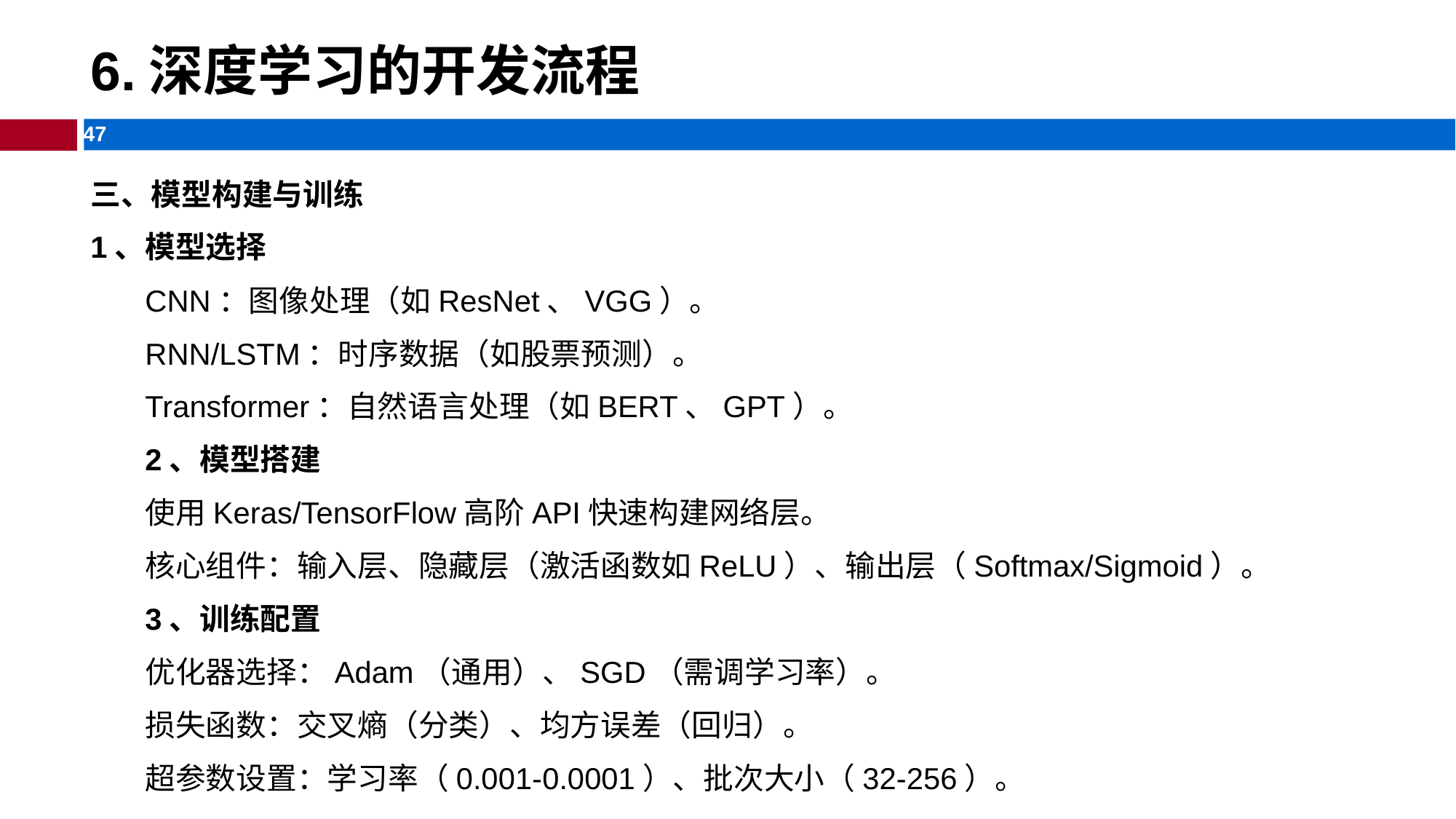

# 6.深度学习的开发流程
三、模型构建与训练
1、模型选择
​​CNN​​：图像处理（如ResNet、VGG）。
​​RNN/LSTM​​：时序数据（如股票预测）。
​​Transformer​​：自然语言处理（如BERT、GPT）。
​​2、模型搭建
使用Keras/TensorFlow高阶API快速构建网络层。
核心组件：输入层、隐藏层（激活函数如ReLU）、输出层（Softmax/Sigmoid）。
​​3、训练配置
优化器选择：Adam（通用）、SGD（需调学习率）。
损失函数：交叉熵（分类）、均方误差（回归）。
超参数设置：学习率（0.001-0.0001）、批次大小（32-256）。